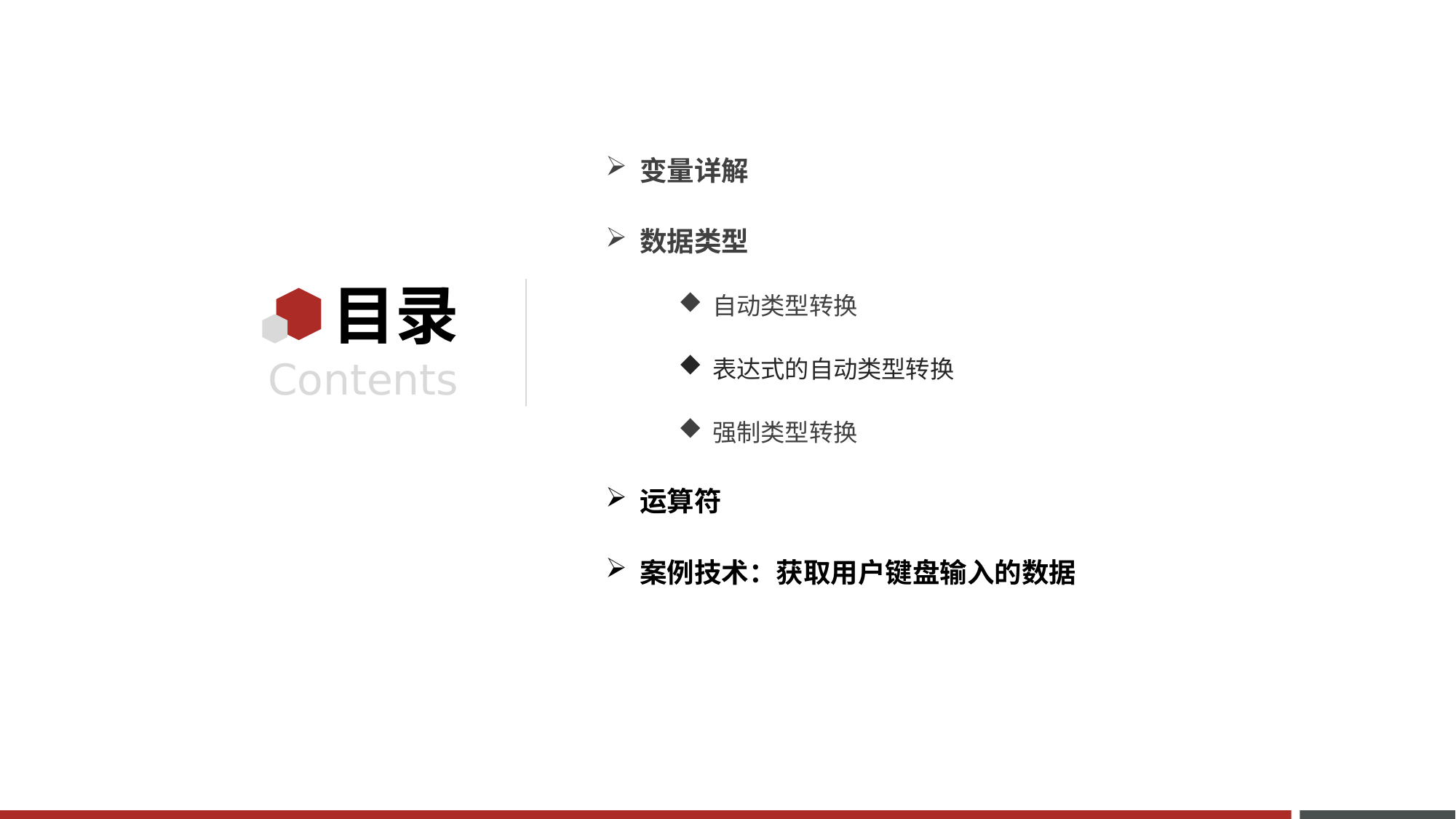

变量详解
数据类型
自动类型转换
表达式的自动类型转换
强制类型转换
运算符
案例技术：获取用户键盘输入的数据